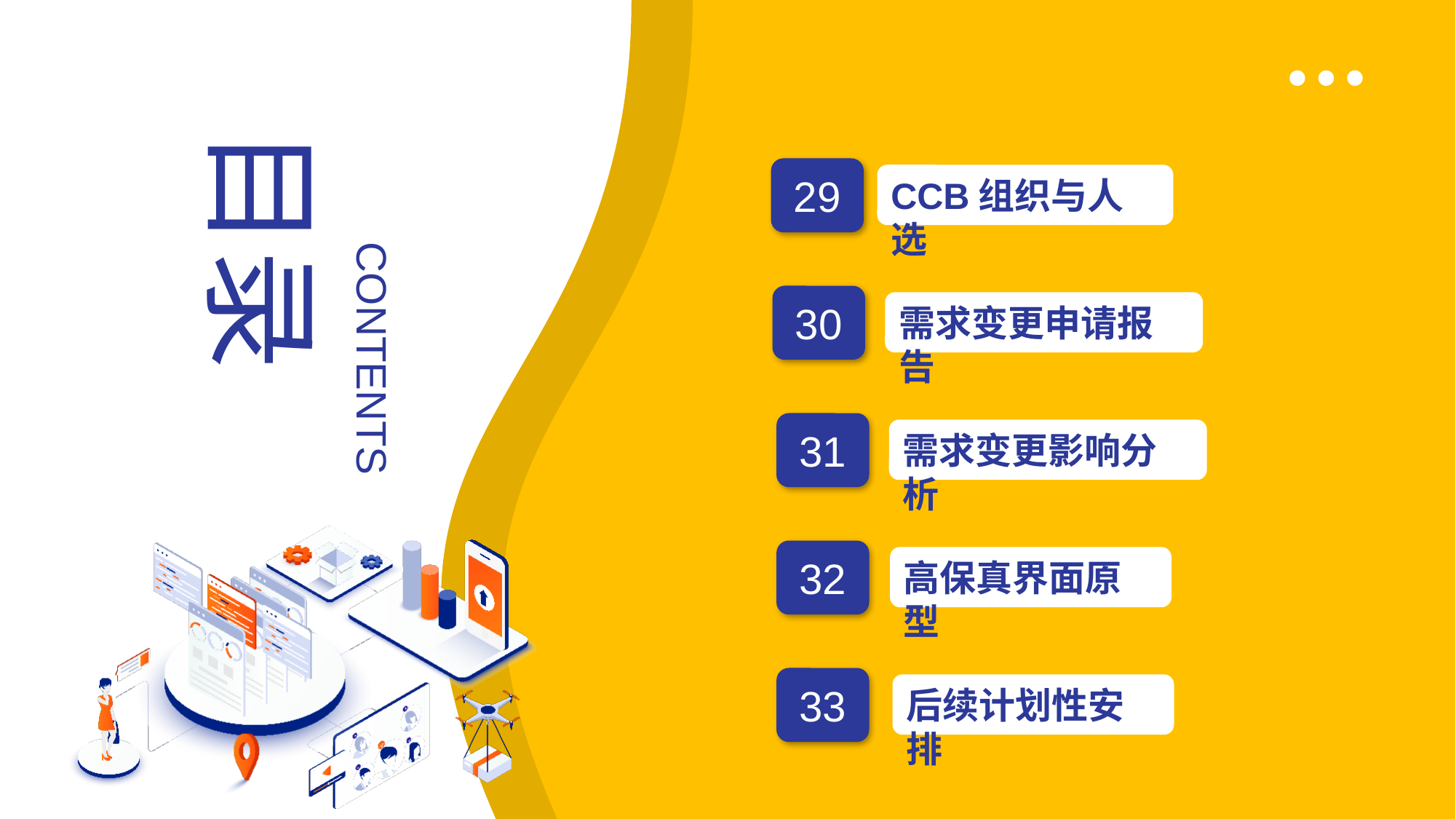

目录
CONTENTS
29
CCB组织与人选
30
需求变更申请报告
31
需求变更影响分析
32
高保真界面原型
33
后续计划性安排